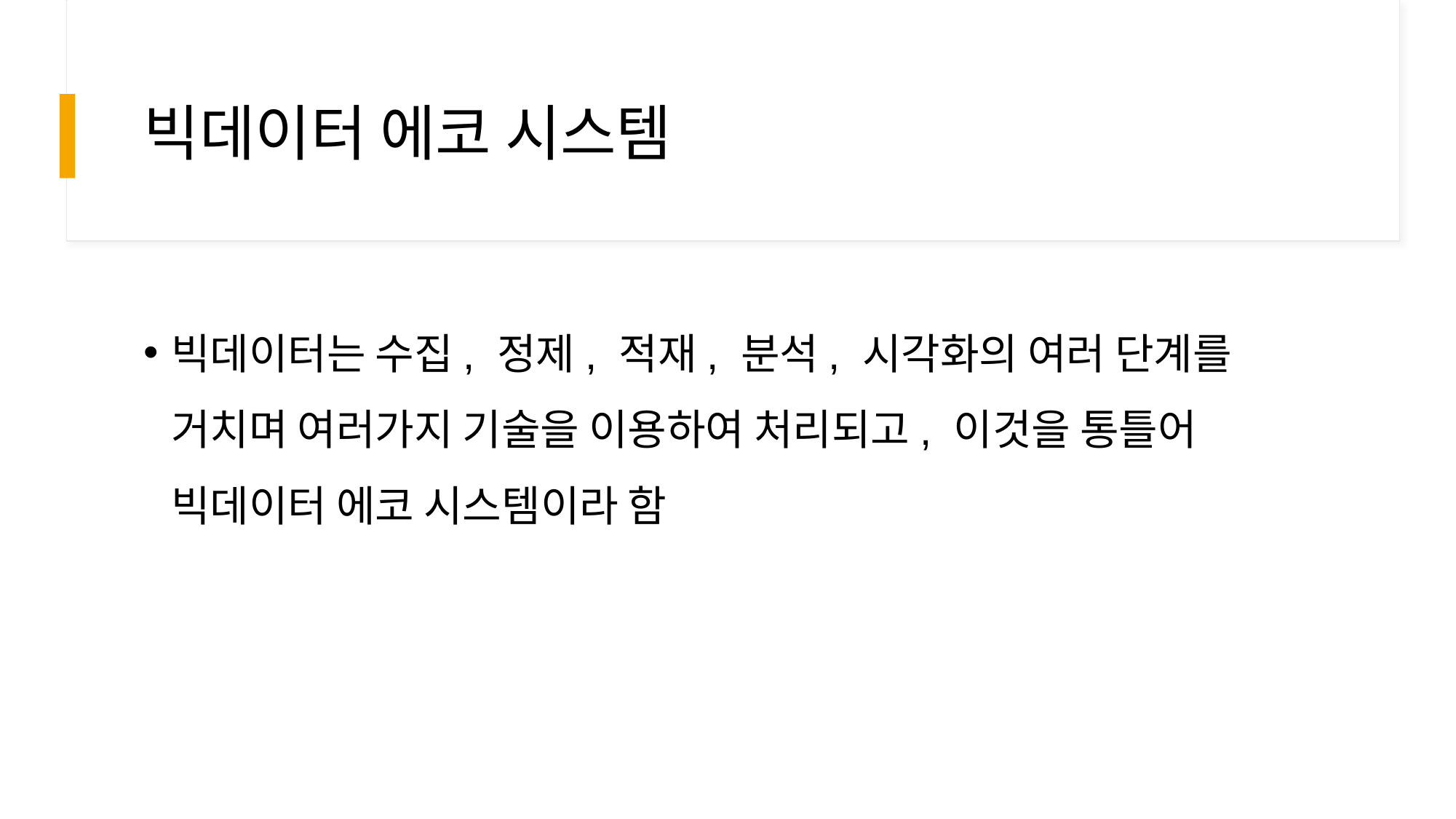

# 빅데이터 에코 시스템
빅데이터는 수집, 정제, 적재, 분석, 시각화의 여러 단계를 거치며 여러가지 기술을 이용하여 처리되고, 이것을 통틀어 빅데이터 에코 시스템이라 함